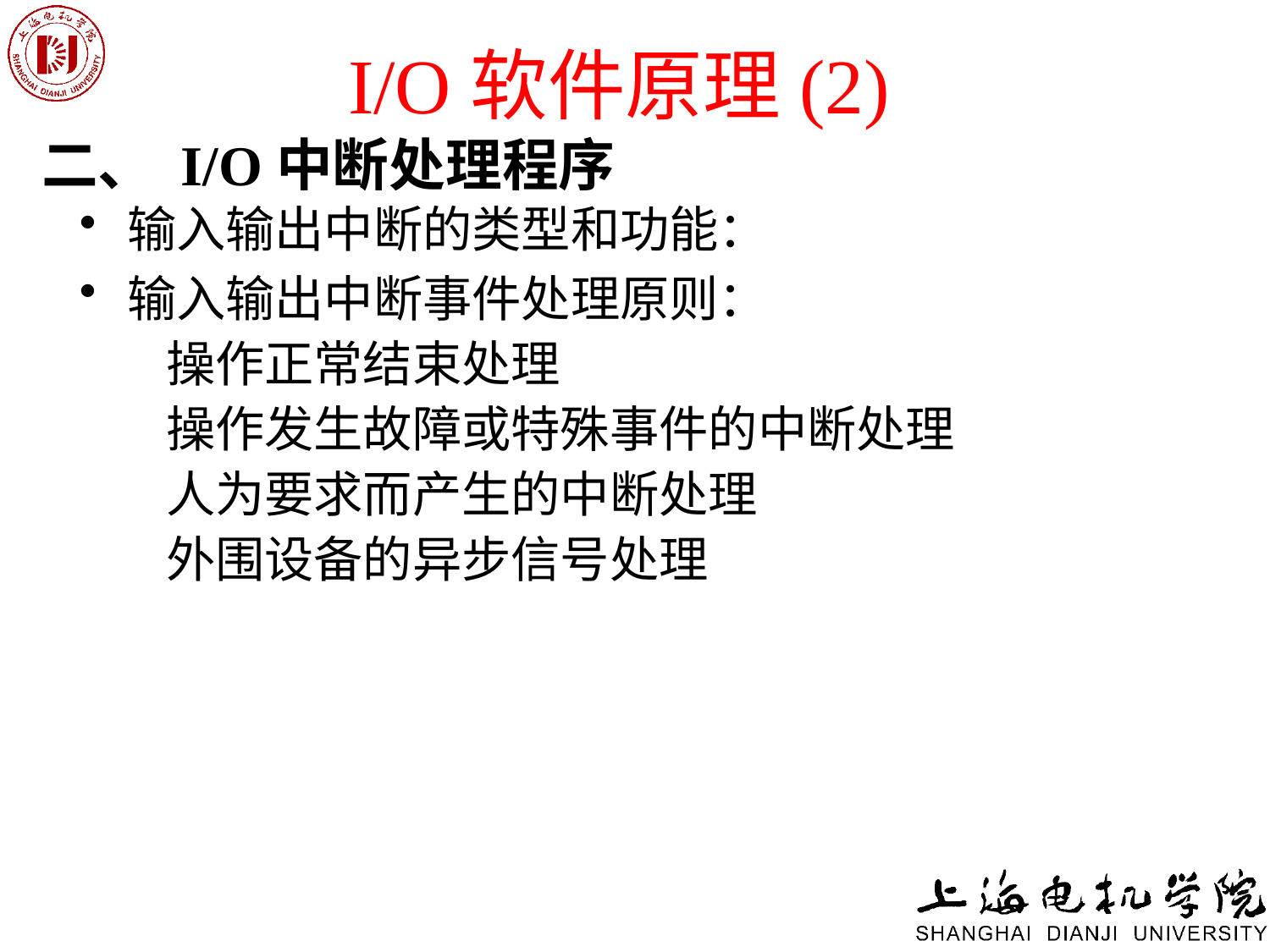

# I/O软件原理(2)
二、 I/O中断处理程序
输入输出中断的类型和功能：
输入输出中断事件处理原则：
操作正常结束处理
操作发生故障或特殊事件的中断处理
人为要求而产生的中断处理
外围设备的异步信号处理